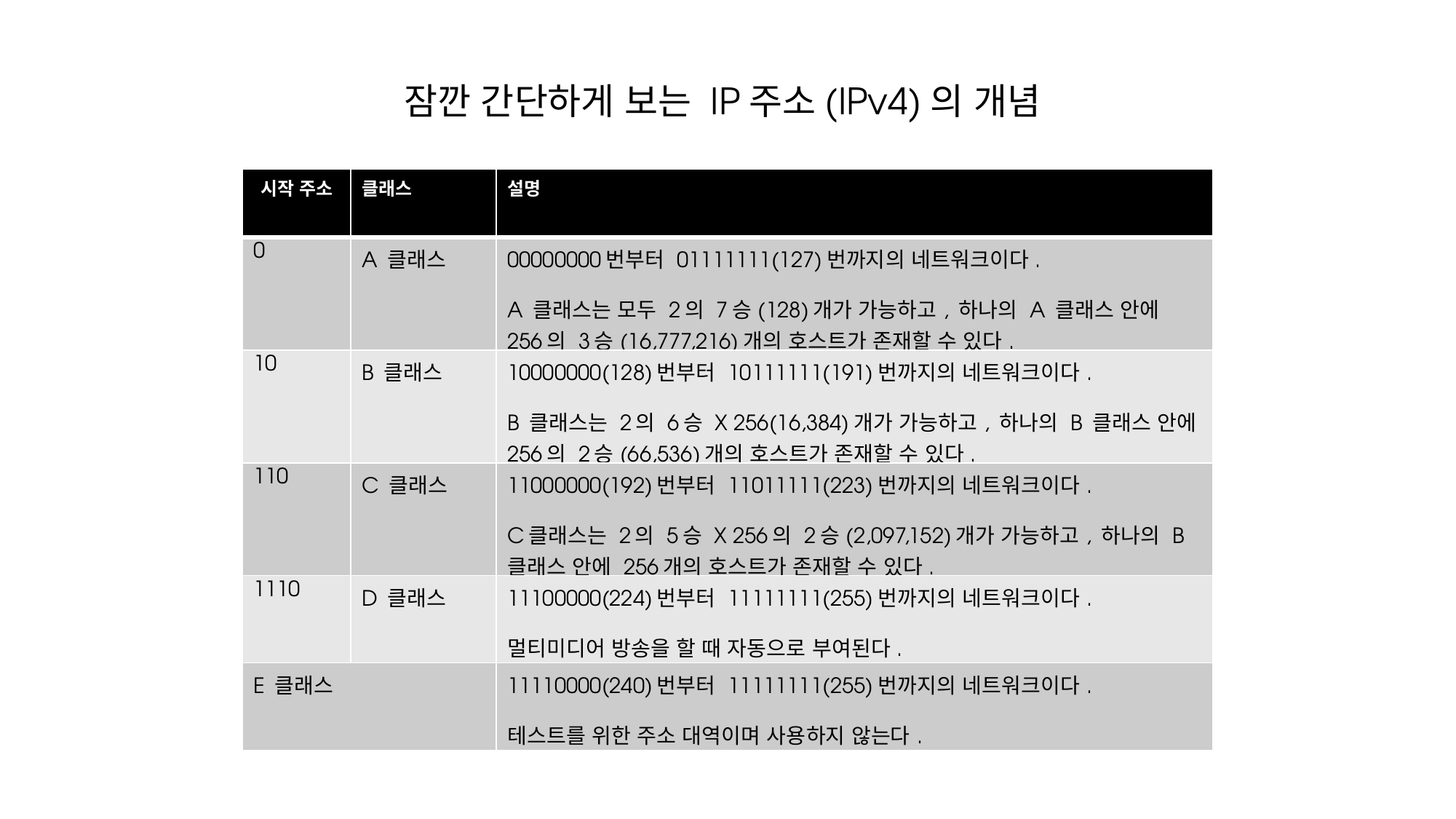

잠깐 간단하게 보는 IP주소(IPv4)의 개념
| 시작 주소 | 클래스 | 설명 |
| --- | --- | --- |
| 0 | A 클래스 | 00000000번부터 01111111(127)번까지의 네트워크이다. A 클래스는 모두 2의 7승(128)개가 가능하고, 하나의 A 클래스 안에 256의 3승(16,777,216)개의 호스트가 존재할 수 있다. |
| 10 | B 클래스 | 10000000(128)번부터 10111111(191)번까지의 네트워크이다. B 클래스는 2의 6승 X 256(16,384)개가 가능하고, 하나의 B 클래스 안에 256의 2승(66,536)개의 호스트가 존재할 수 있다. |
| 110 | C 클래스 | 11000000(192)번부터 11011111(223)번까지의 네트워크이다. C클래스는 2의 5승 X 256의 2승(2,097,152)개가 가능하고, 하나의 B클래스 안에 256개의 호스트가 존재할 수 있다. |
| 1110 | D 클래스 | 11100000(224)번부터 11111111(255)번까지의 네트워크이다. 멀티미디어 방송을 할 때 자동으로 부여된다. |
| E 클래스 |  | 11110000(240)번부터 11111111(255)번까지의 네트워크이다. 테스트를 위한 주소 대역이며 사용하지 않는다. |